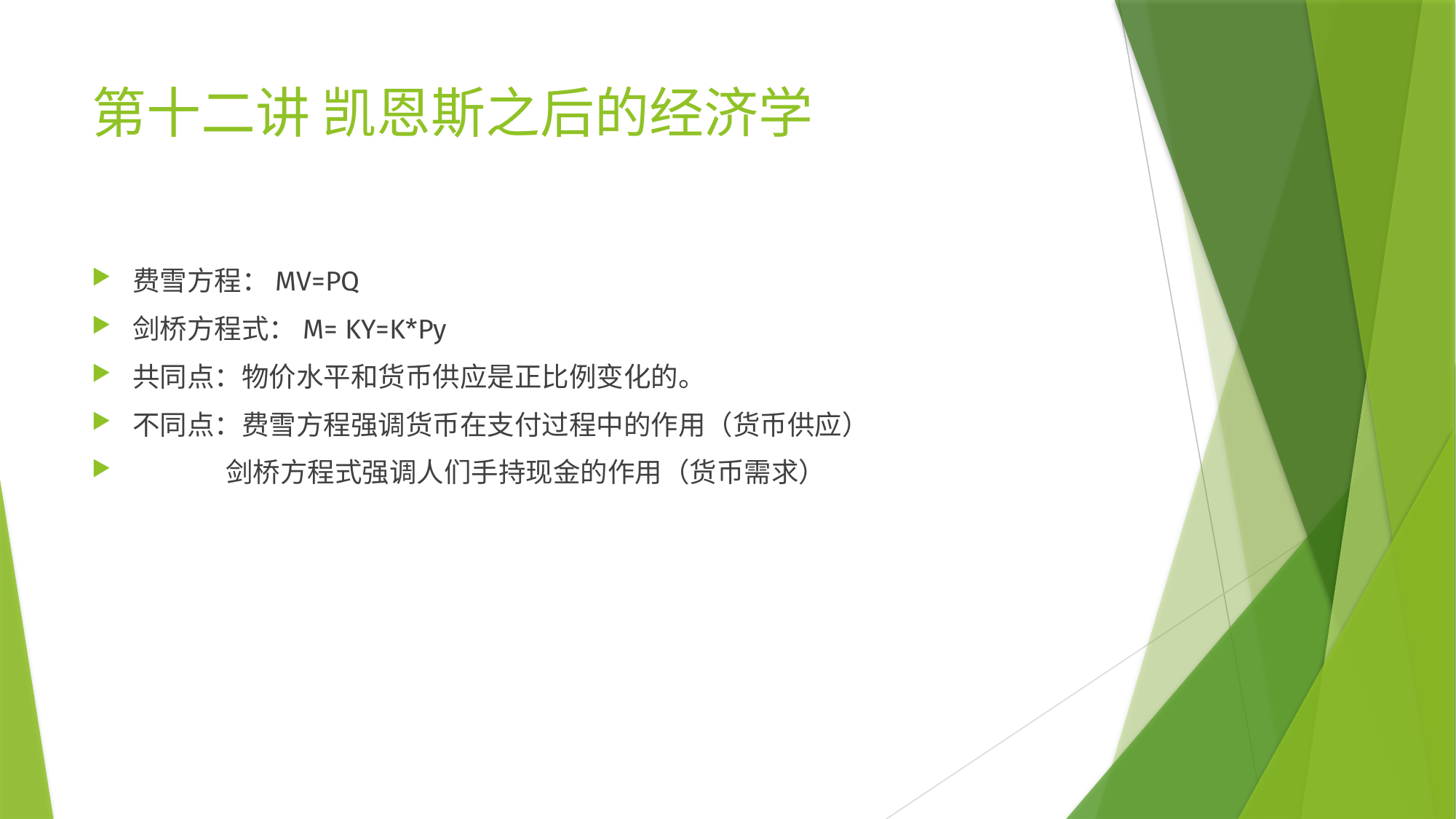

# 第十二讲 凯恩斯之后的经济学
费雪方程：MV=PQ
剑桥方程式：M= KY=K*Py
共同点：物价水平和货币供应是正比例变化的。
不同点：费雪方程强调货币在支付过程中的作用（货币供应）
              剑桥方程式强调人们手持现金的作用（货币需求）